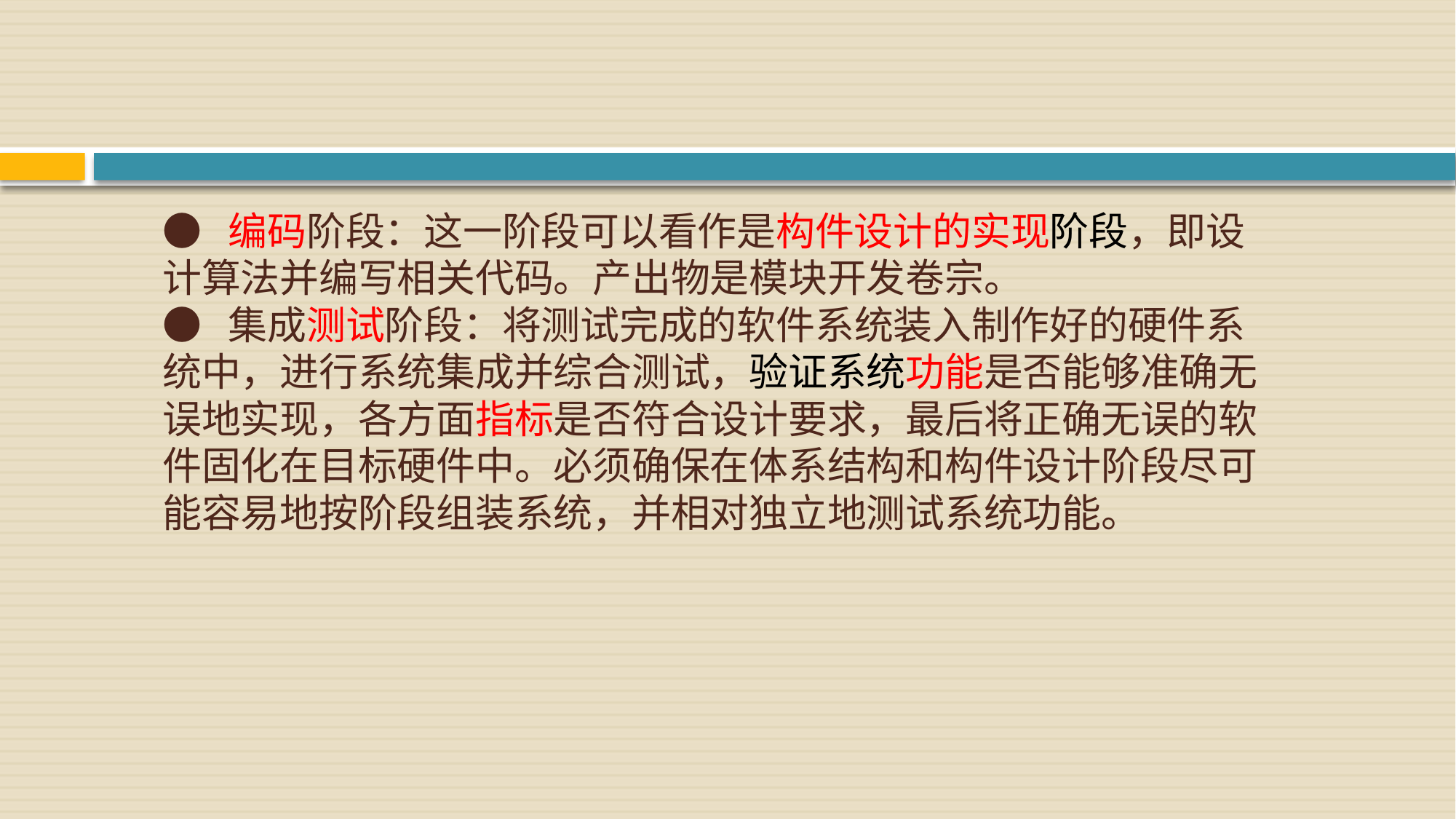

# ●  编码阶段：这一阶段可以看作是构件设计的实现阶段，即设计算法并编写相关代码。产出物是模块开发卷宗。
●  集成测试阶段：将测试完成的软件系统装入制作好的硬件系统中，进行系统集成并综合测试，验证系统功能是否能够准确无误地实现，各方面指标是否符合设计要求，最后将正确无误的软件固化在目标硬件中。必须确保在体系结构和构件设计阶段尽可能容易地按阶段组装系统，并相对独立地测试系统功能。